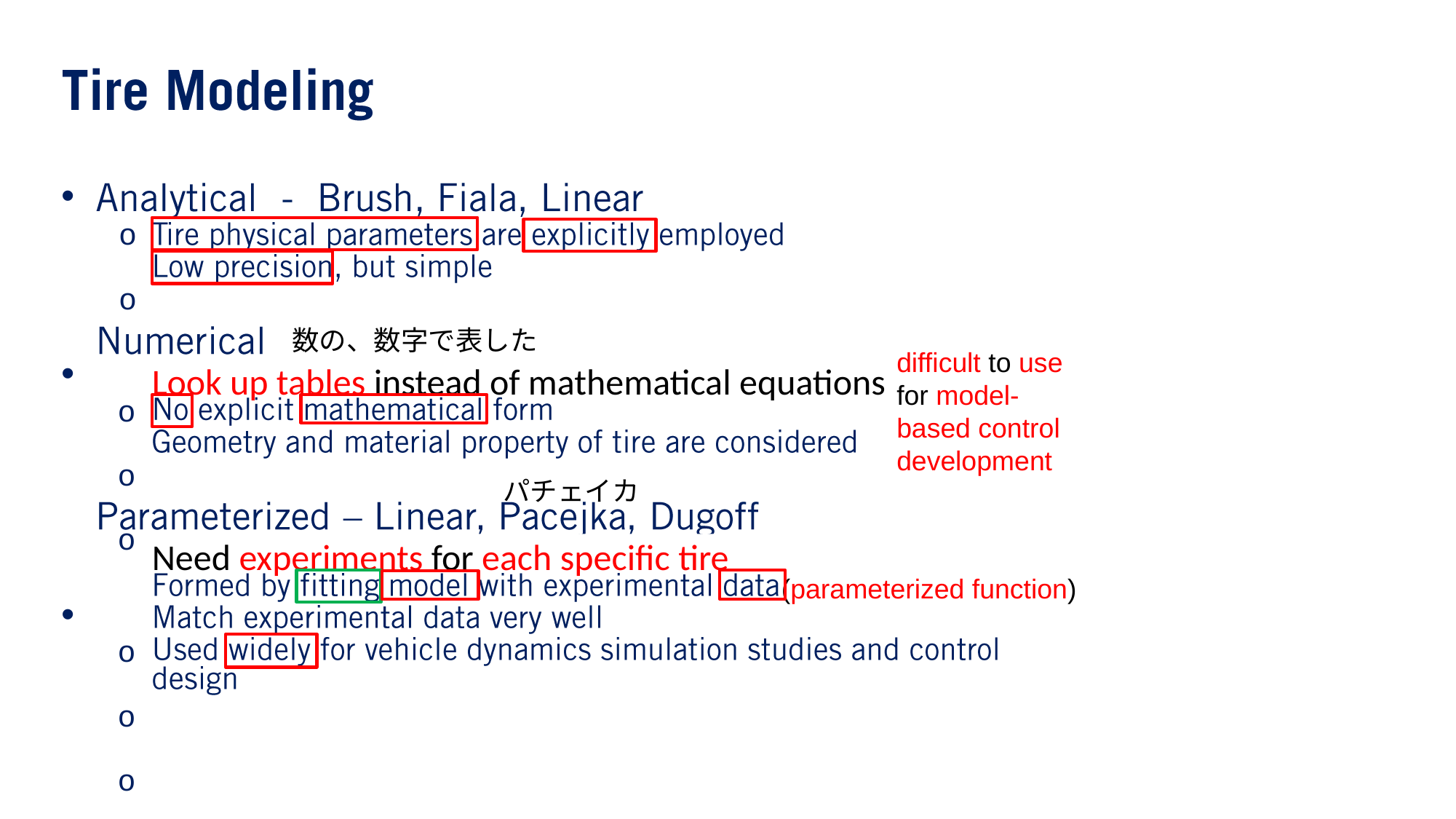

•
o  o

•
o  o  o

•
o  o  o  o

Look up tables instead of mathematical equations

数の、数字で表した
difficult to use for model-based control development

パチェイカ

Need experiments for each specific tire

(parameterized function)